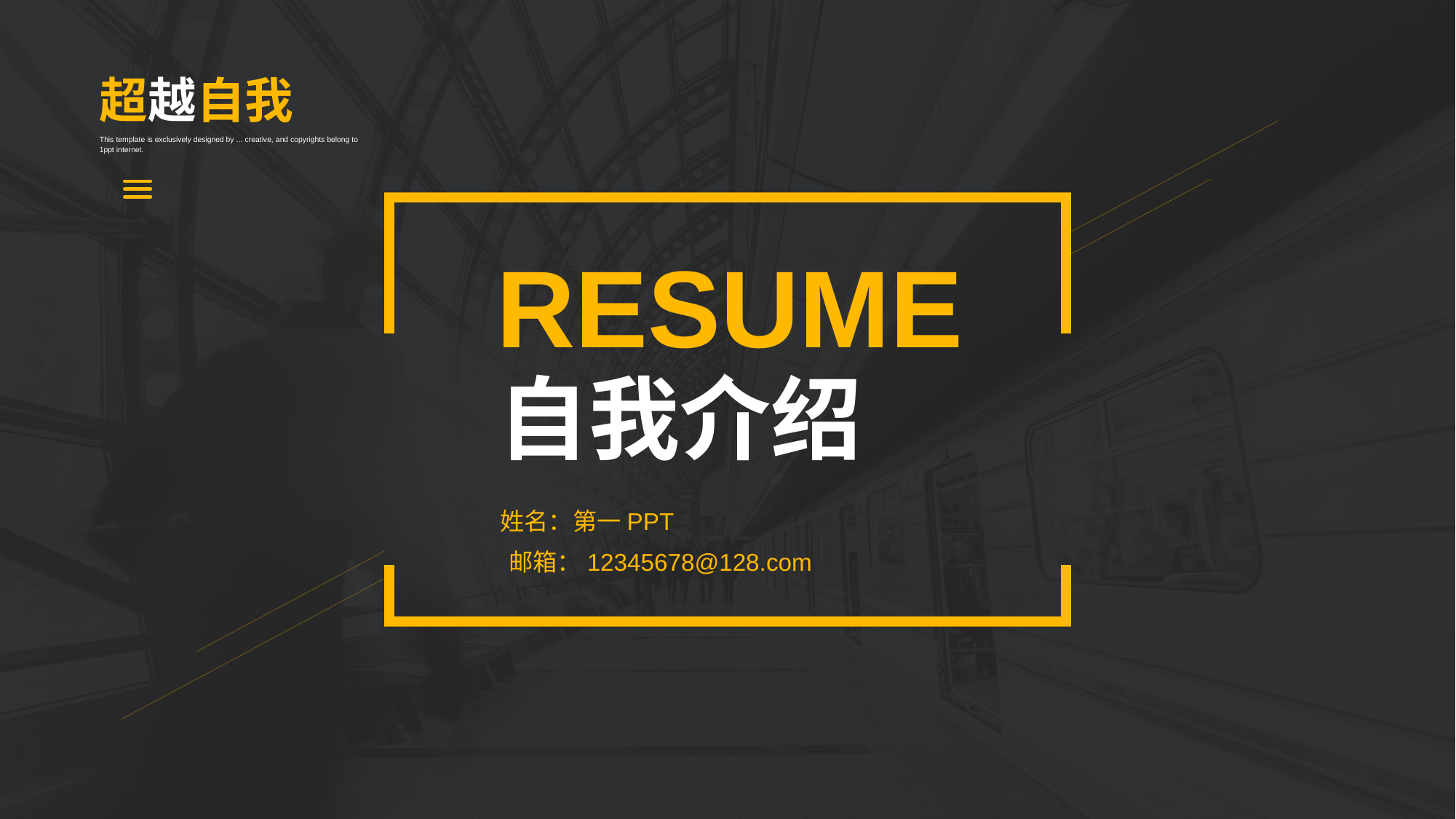

超越自我
This template is exclusively designed by ... creative, and copyrights belong to 1ppt internet.

RESUME
自我介绍
姓名：第一PPT
邮箱：12345678@128.com